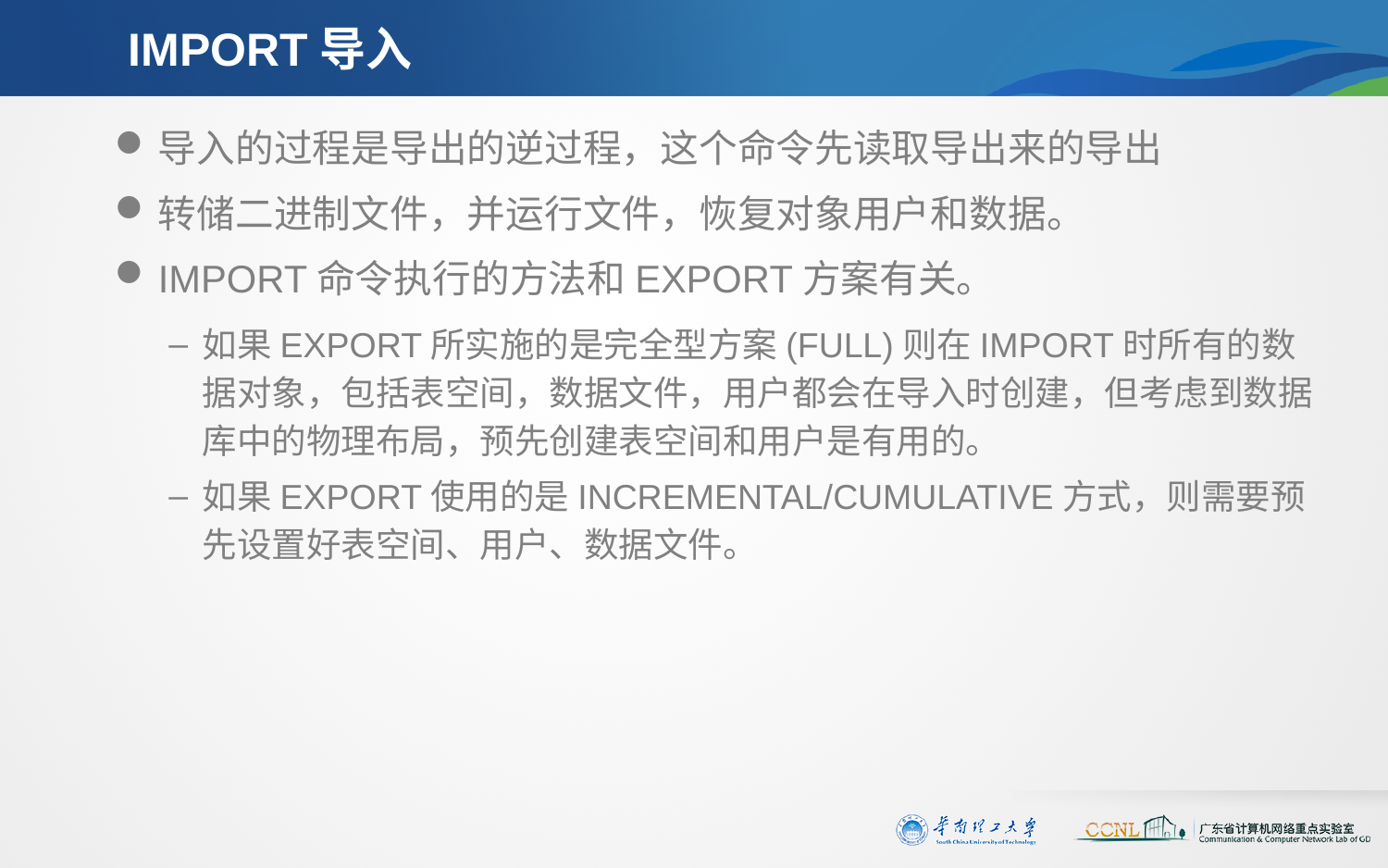

# IMPORT导入
导入的过程是导出的逆过程，这个命令先读取导出来的导出
转储二进制文件，并运行文件，恢复对象用户和数据。
IMPORT命令执行的方法和EXPORT方案有关。
如果EXPORT所实施的是完全型方案(FULL)则在IMPORT时所有的数据对象，包括表空间，数据文件，用户都会在导入时创建，但考虑到数据库中的物理布局，预先创建表空间和用户是有用的。
如果EXPORT使用的是INCREMENTAL/CUMULATIVE方式，则需要预先设置好表空间、用户、数据文件。